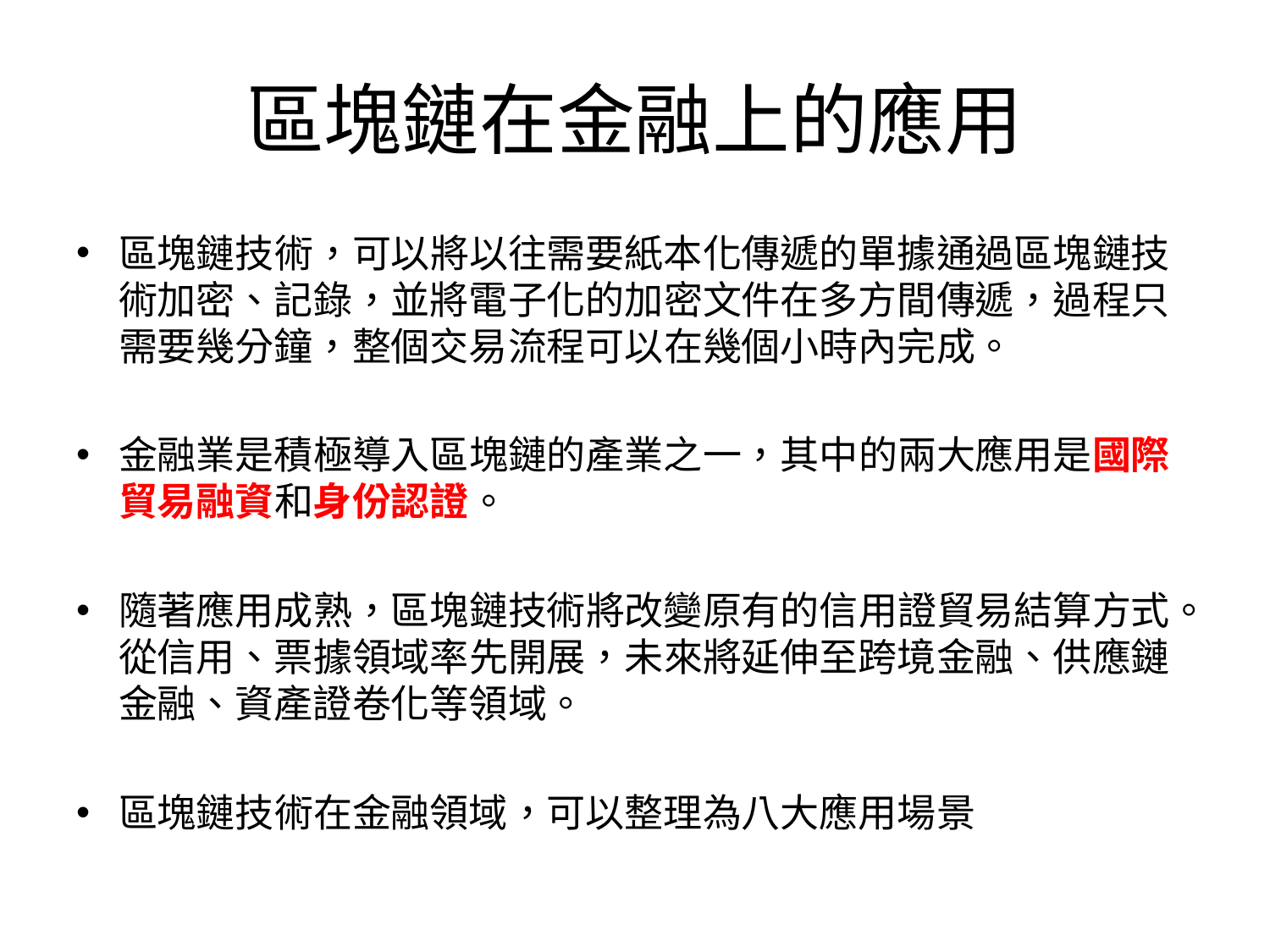

# 區塊鏈在金融上的應用
區塊鏈技術，可以將以往需要紙本化傳遞的單據通過區塊鏈技術加密、記錄，並將電子化的加密文件在多方間傳遞，過程只需要幾分鐘，整個交易流程可以在幾個小時內完成。

金融業是積極導入區塊鏈的產業之一，其中的兩大應用是國際貿易融資和身份認證。

隨著應用成熟，區塊鏈技術將改變原有的信用證貿易結算方式。從信用、票據領域率先開展，未來將延伸至跨境金融、供應鏈金融、資產證卷化等領域。

區塊鏈技術在金融領域，可以整理為八大應用場景